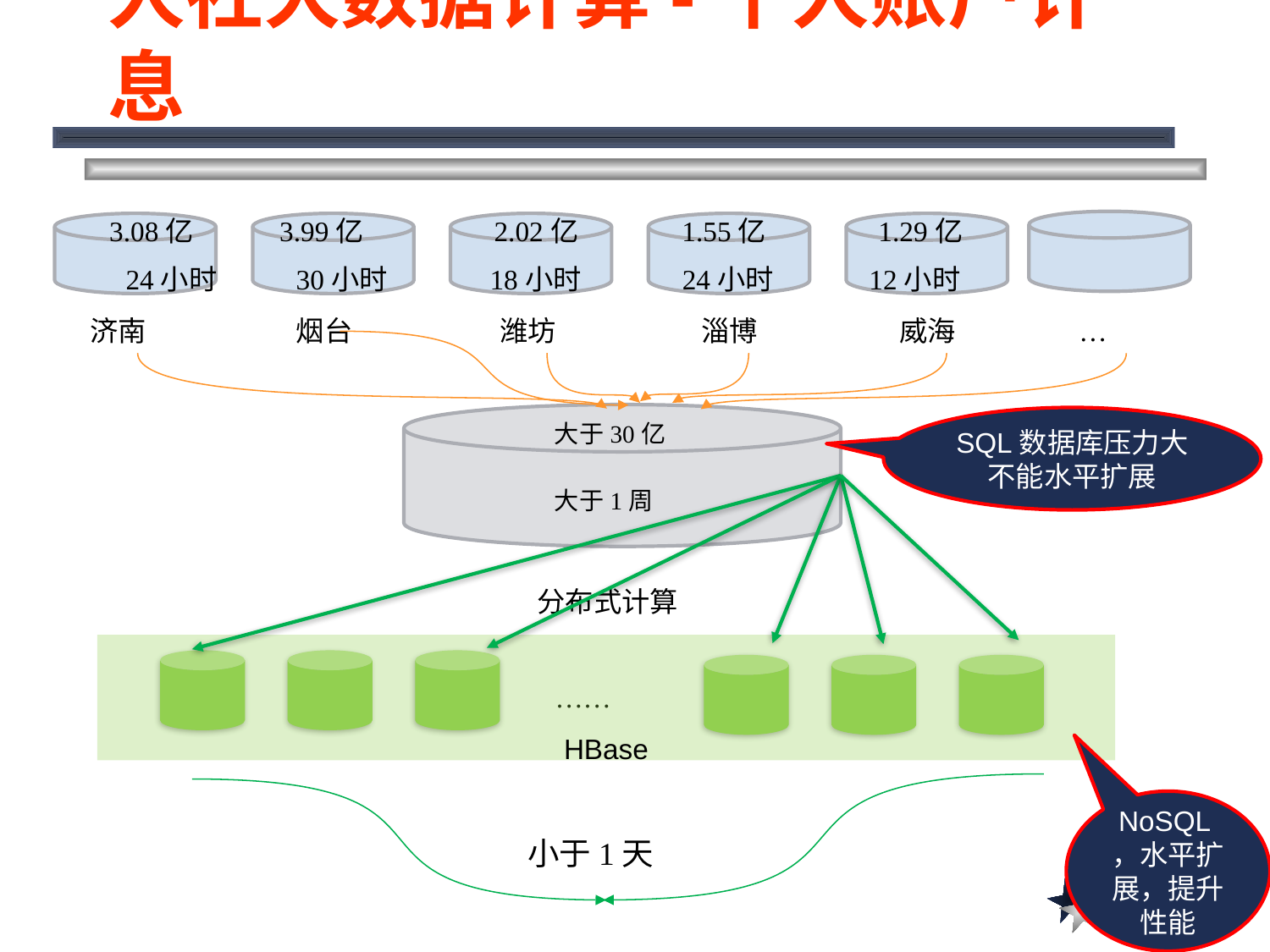

# 人社大数据计算-个人账户计息
3.08亿
3.99亿
2.02亿
1.55亿
1.29亿

24小时
12小时
24小时
30小时
18小时
济南
烟台
潍坊
淄博
威海
…

SQL数据库压力大
不能水平扩展
大于30亿
大于1周
分布式计算

HBase

……
小于1天
NoSQL，水平扩展，提升性能